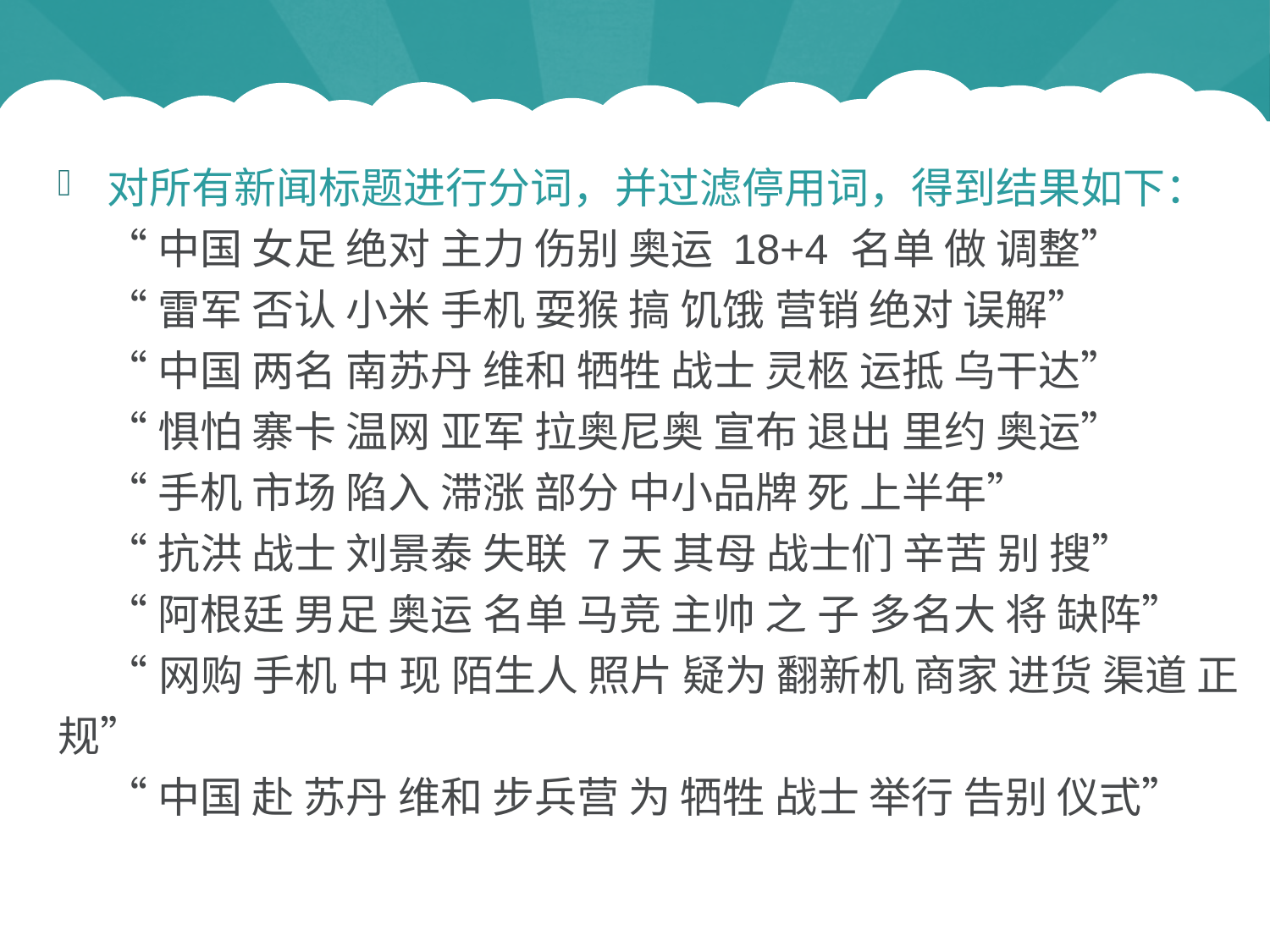

#
对所有新闻标题进行分词，并过滤停用词，得到结果如下：
     “中国 女足 绝对 主力 伤别 奥运 18+4 名单 做 调整”
     “雷军 否认 小米 手机 耍猴 搞 饥饿 营销 绝对 误解”
     “中国 两名 南苏丹 维和 牺牲 战士 灵柩 运抵 乌干达”
     “惧怕 寨卡 温网 亚军 拉奥尼奥 宣布 退出 里约 奥运”
     “手机 市场 陷入 滞涨 部分 中小品牌 死 上半年”
     “抗洪 战士 刘景泰 失联 7天 其母 战士们 辛苦 别 搜”
     “阿根廷 男足 奥运 名单 马竞 主帅 之 子 多名大 将 缺阵”
     “网购 手机 中 现 陌生人 照片 疑为 翻新机 商家 进货 渠道 正规”
     “中国 赴 苏丹 维和 步兵营 为 牺牲 战士 举行 告别 仪式”